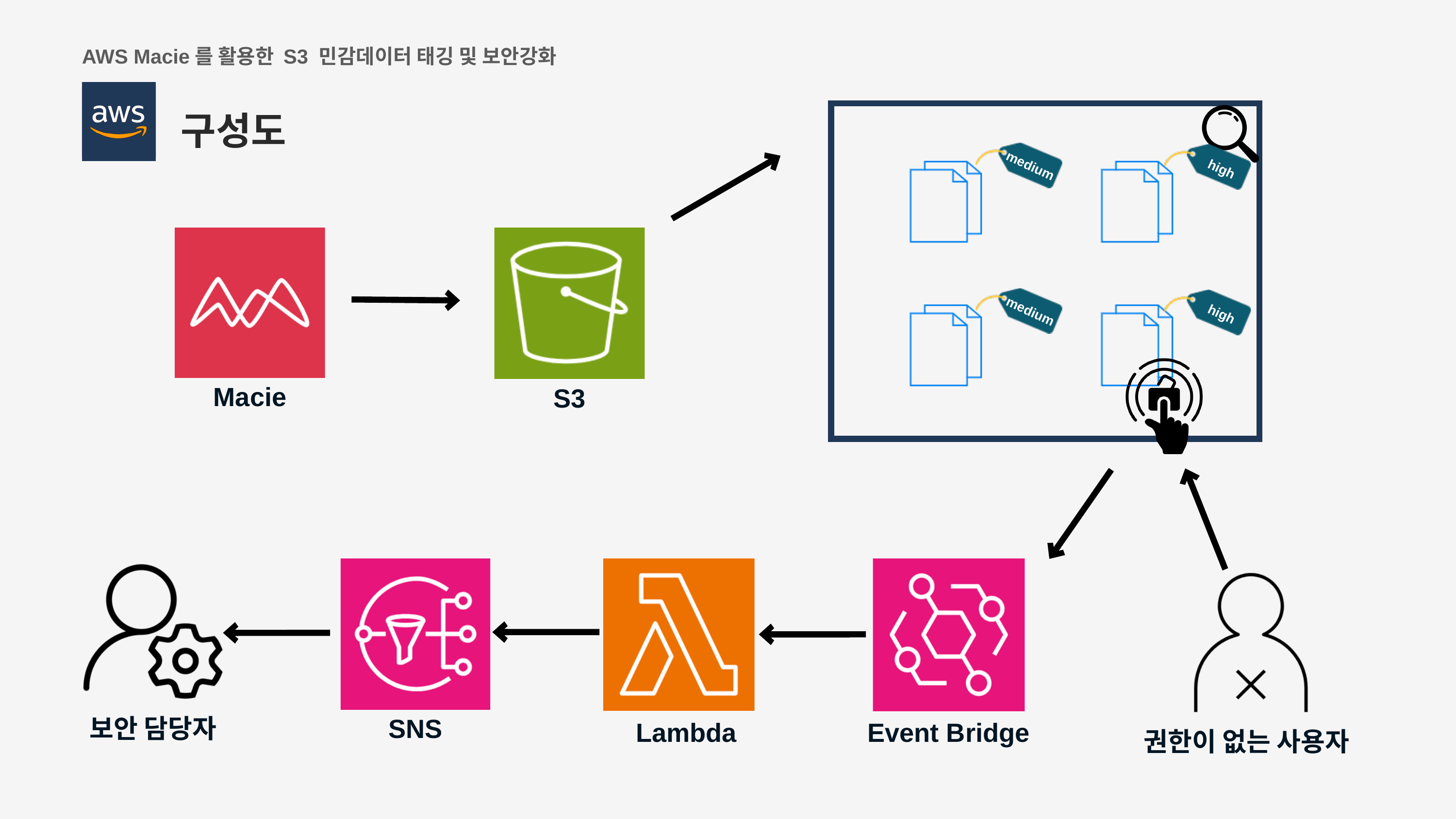

AWS Macie를 활용한 S3 민감데이터 태깅 및 보안강화

구성도

medium

high

medium

high

S3

보안 담당자
SNS
Lambda
Event Bridge
권한이 없는 사용자

Macie